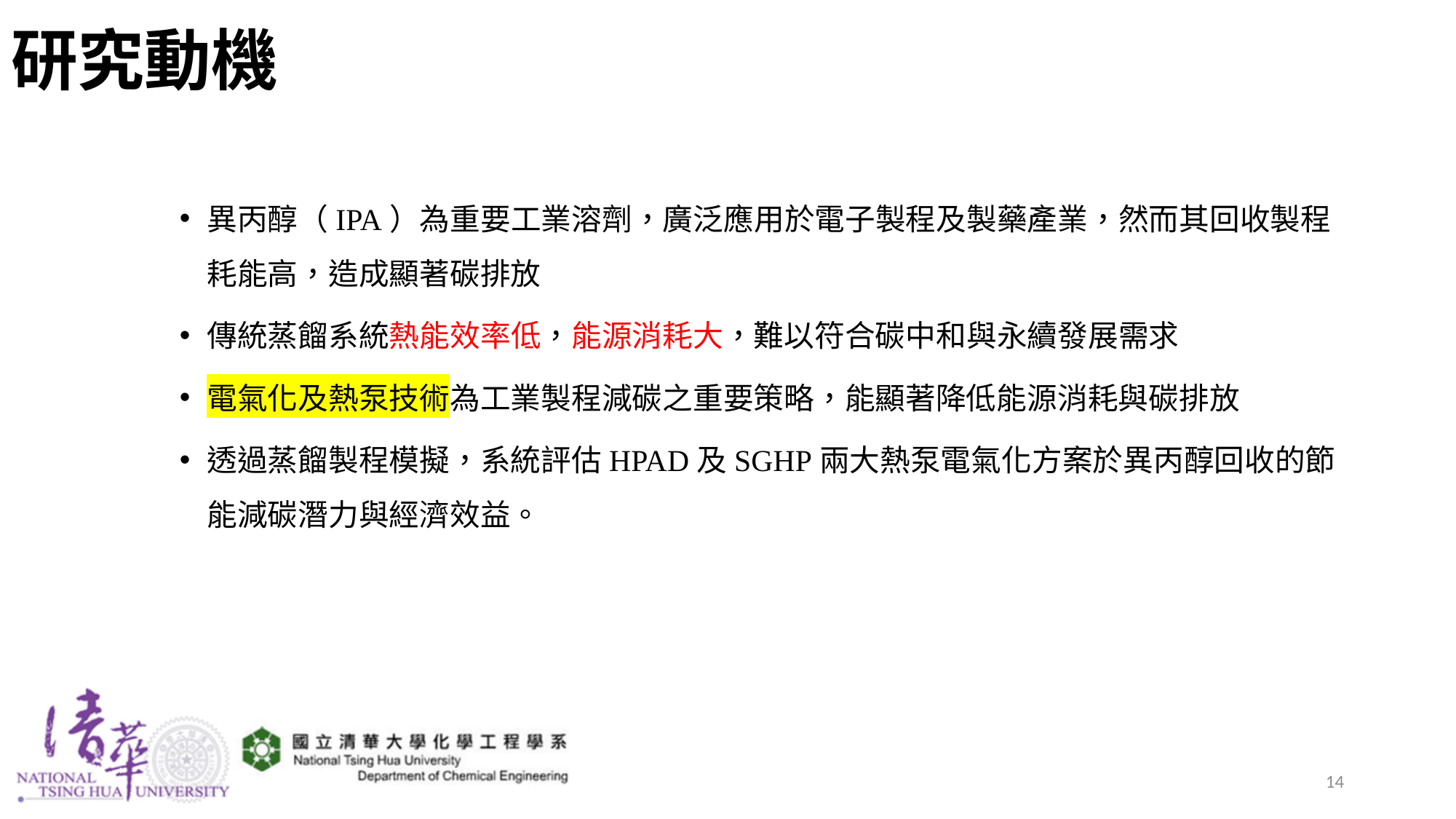

# 研究動機
異丙醇（IPA）為重要工業溶劑，廣泛應用於電子製程及製藥產業，然而其回收製程耗能高，造成顯著碳排放
傳統蒸餾系統熱能效率低，能源消耗大，難以符合碳中和與永續發展需求
電氣化及熱泵技術為工業製程減碳之重要策略，能顯著降低能源消耗與碳排放
透過蒸餾製程模擬，系統評估HPAD及SGHP兩大熱泵電氣化方案於異丙醇回收的節能減碳潛力與經濟效益。
14